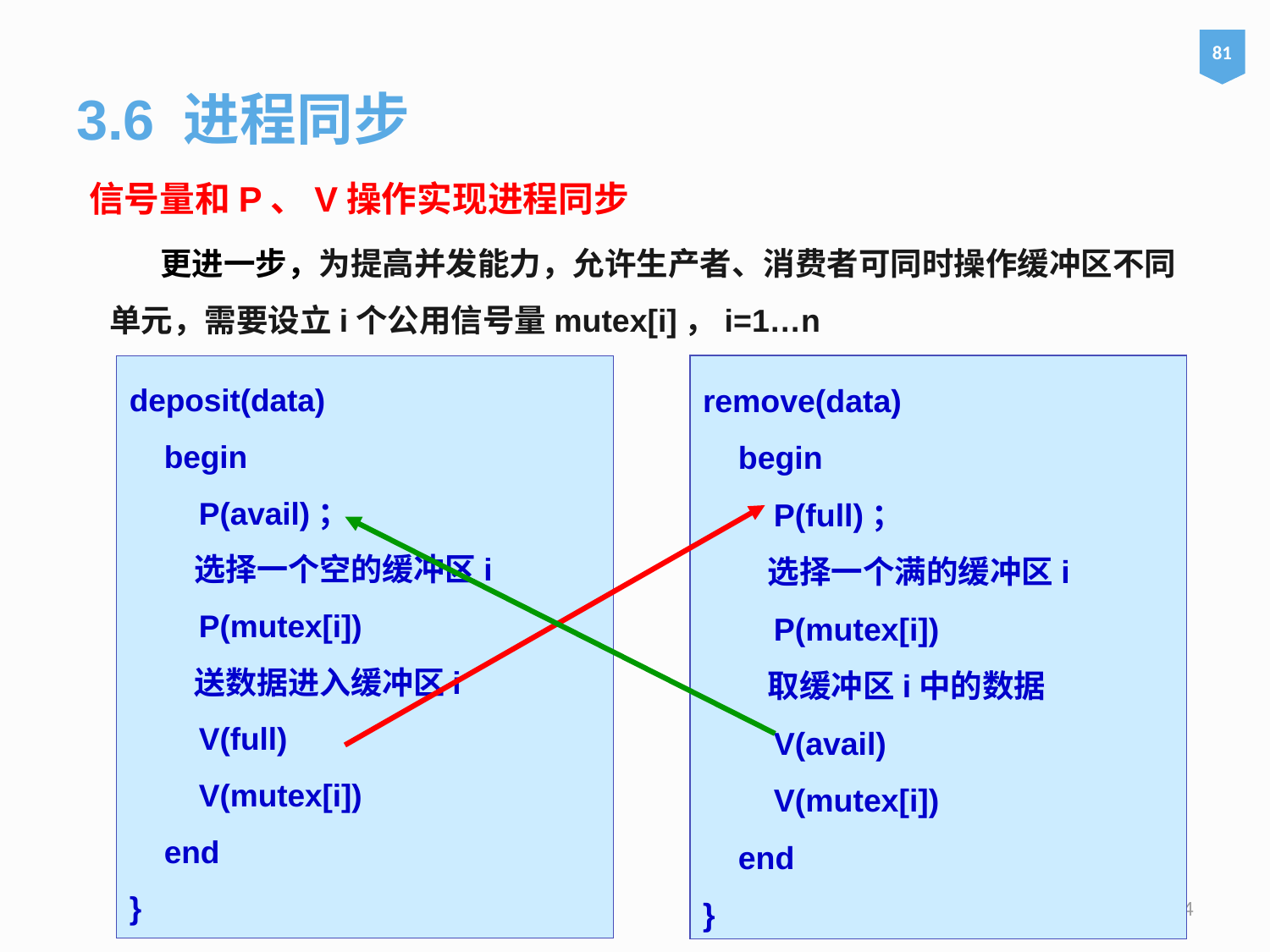

81
3.6 进程同步
信号量和P、V操作实现进程同步

      更进一步，为提高并发能力，允许生产者、消费者可同时操作缓冲区不同单元，需要设立i个公用信号量mutex[i]，i=1…n
deposit(data)
    begin
        P(avail)；
        选择一个空的缓冲区i
        P(mutex[i])
        送数据进入缓冲区i
        V(full)
        V(mutex[i])
    end
}
remove(data)
    begin
        P(full)；
        选择一个满的缓冲区i
        P(mutex[i])
        取缓冲区i中的数据
        V(avail)
        V(mutex[i])
    end
}

124